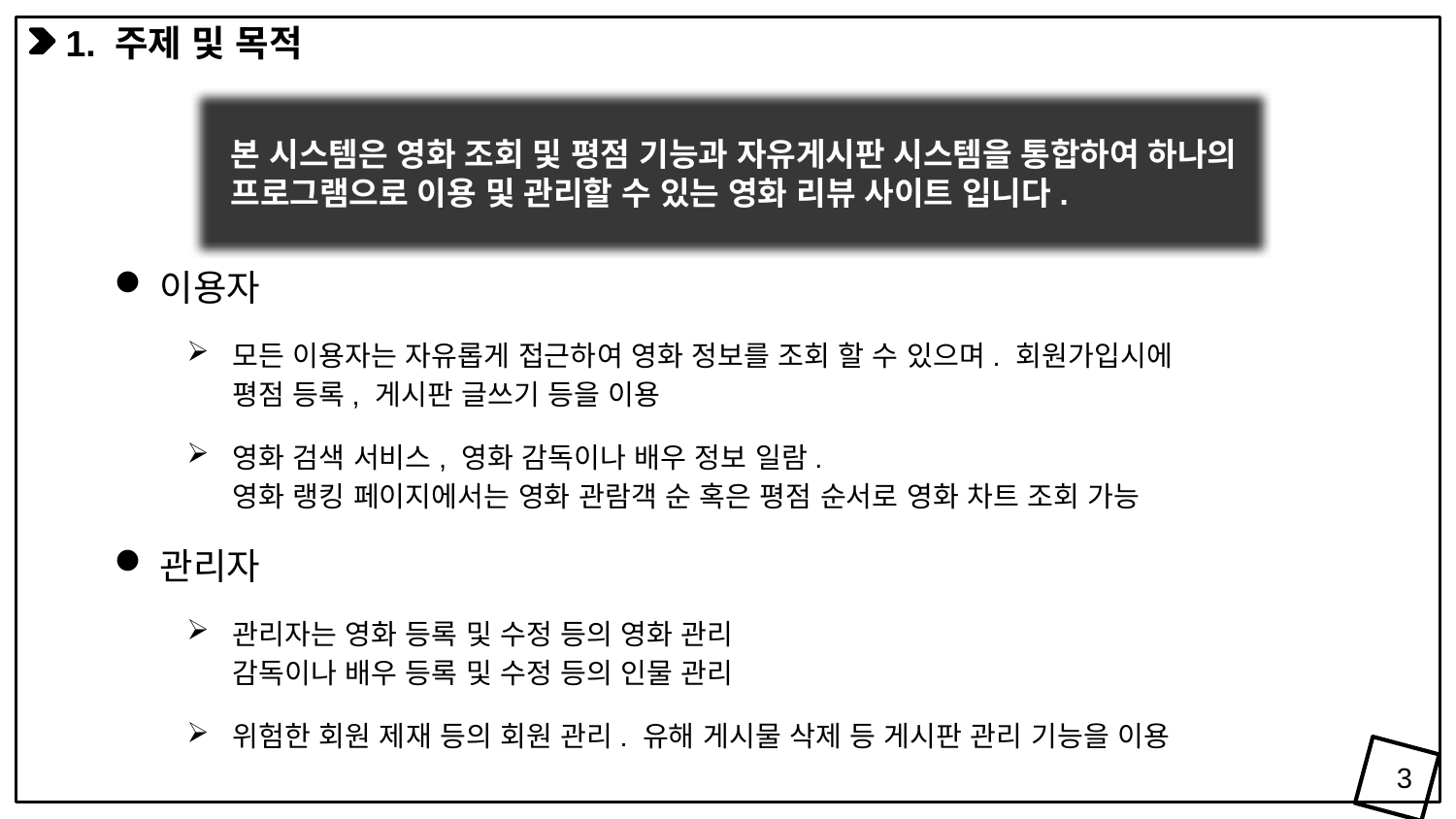

1. 주제 및 목적

  본 시스템은 영화 조회 및 평점 기능과 자유게시판 시스템을 통합하여 하나의
  프로그램으로 이용 및 관리할 수 있는 영화 리뷰 사이트 입니다.
이용자
모든 이용자는 자유롭게 접근하여 영화 정보를 조회 할 수 있으며. 회원가입시에
평점 등록, 게시판 글쓰기 등을 이용
영화 검색 서비스, 영화 감독이나 배우 정보 일람.
영화 랭킹 페이지에서는 영화 관람객 순 혹은 평점 순서로 영화 차트 조회 가능
관리자
관리자는 영화 등록 및 수정 등의 영화 관리
감독이나 배우 등록 및 수정 등의 인물 관리
위험한 회원 제재 등의 회원 관리. 유해 게시물 삭제 등 게시판 관리 기능을 이용

3